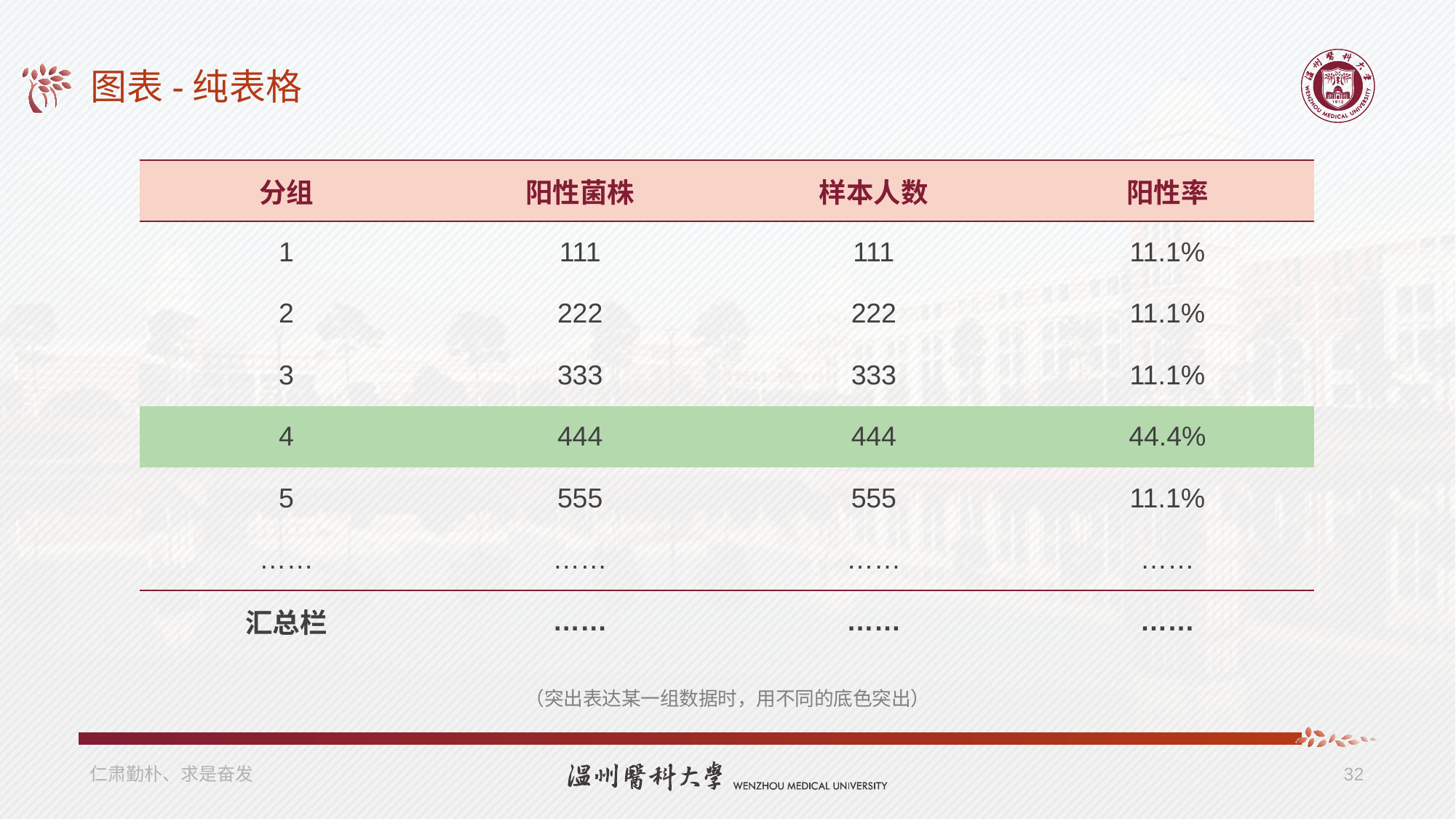

# 图表-纯表格
| 分组 | 阳性菌株 | 样本人数 | 阳性率 |
| --- | --- | --- | --- |
| 1 | 111 | 111 | 11.1% |
| 2 | 222 | 222 | 11.1% |
| 3 | 333 | 333 | 11.1% |
| 4 | 444 | 444 | 44.4% |
| 5 | 555 | 555 | 11.1% |
| …… | …… | …… | …… |
| 汇总栏 | …… | …… | …… |
（突出表达某一组数据时，用不同的底色突出）
仁肃勤朴、求是奋发
32